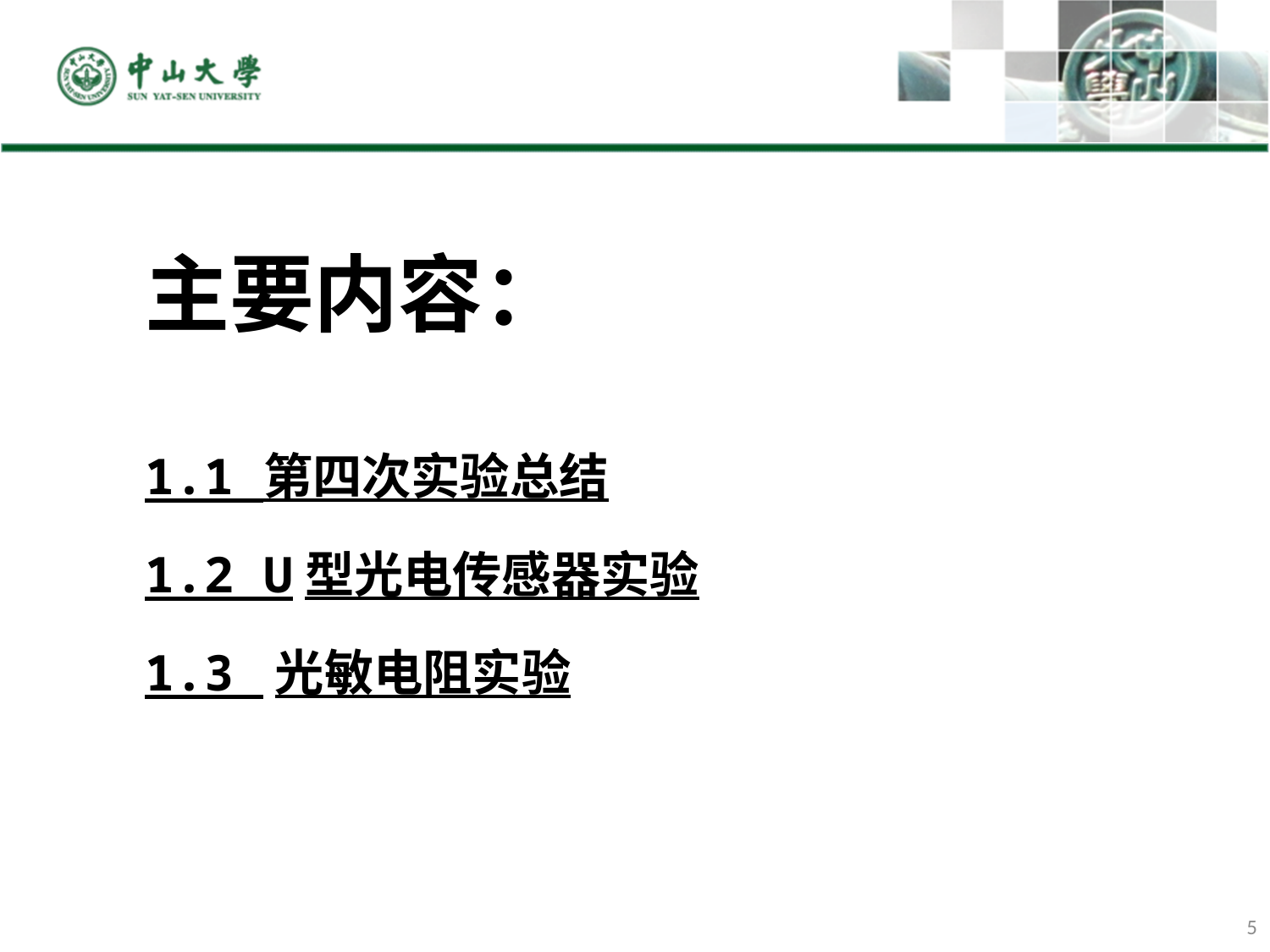

主要内容：

1.1 第四次实验总结
1.2 U型光电传感器实验
1.3 光敏电阻实验

5